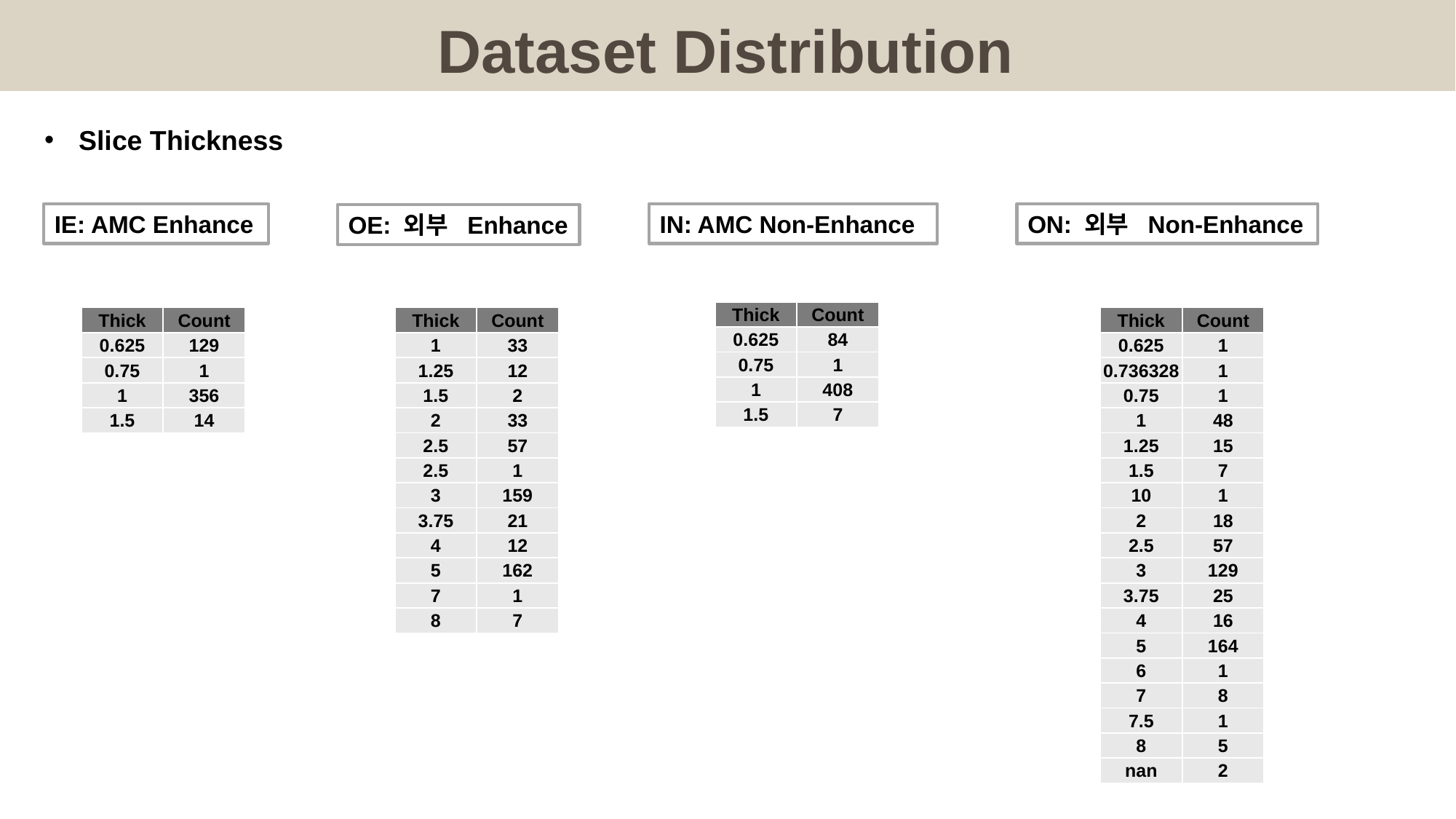

Dataset Distribution

#

Slice Thickness
IE: AMC Enhance
IN: AMC Non-Enhance
ON: 외부  Non-Enhance
OE: 외부  Enhance
| Thick | Count |
| --- | --- |
| 0.625 | 84 |
| 0.75 | 1 |
| 1 | 408 |
| 1.5 | 7 |
| Thick | Count |
| --- | --- |
| 0.625 | 129 |
| 0.75 | 1 |
| 1 | 356 |
| 1.5 | 14 |
| Thick | Count |
| --- | --- |
| 1 | 33 |
| 1.25 | 12 |
| 1.5 | 2 |
| 2 | 33 |
| 2.5 | 57 |
| 2.5 | 1 |
| 3 | 159 |
| 3.75 | 21 |
| 4 | 12 |
| 5 | 162 |
| 7 | 1 |
| 8 | 7 |
| Thick | Count |
| --- | --- |
| 0.625 | 1 |
| 0.736328 | 1 |
| 0.75 | 1 |
| 1 | 48 |
| 1.25 | 15 |
| 1.5 | 7 |
| 10 | 1 |
| 2 | 18 |
| 2.5 | 57 |
| 3 | 129 |
| 3.75 | 25 |
| 4 | 16 |
| 5 | 164 |
| 6 | 1 |
| 7 | 8 |
| 7.5 | 1 |
| 8 | 5 |
| nan | 2 |